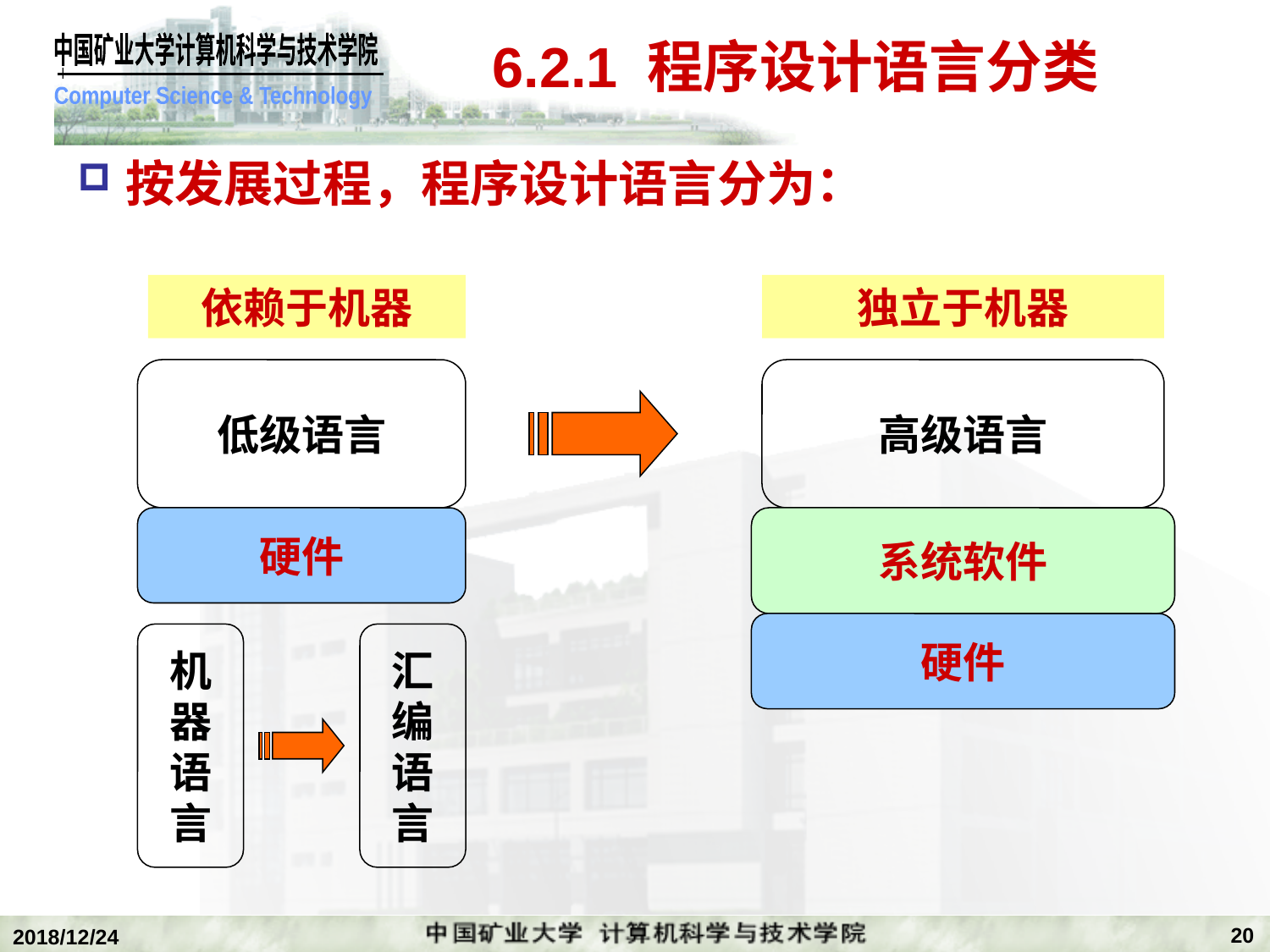

# 6.2.1 程序设计语言分类
按发展过程，程序设计语言分为：
依赖于机器
独立于机器
低级语言
高级语言

硬件
系统软件
硬件
机
器
语
言
汇
编
语
言

20
2018/12/24